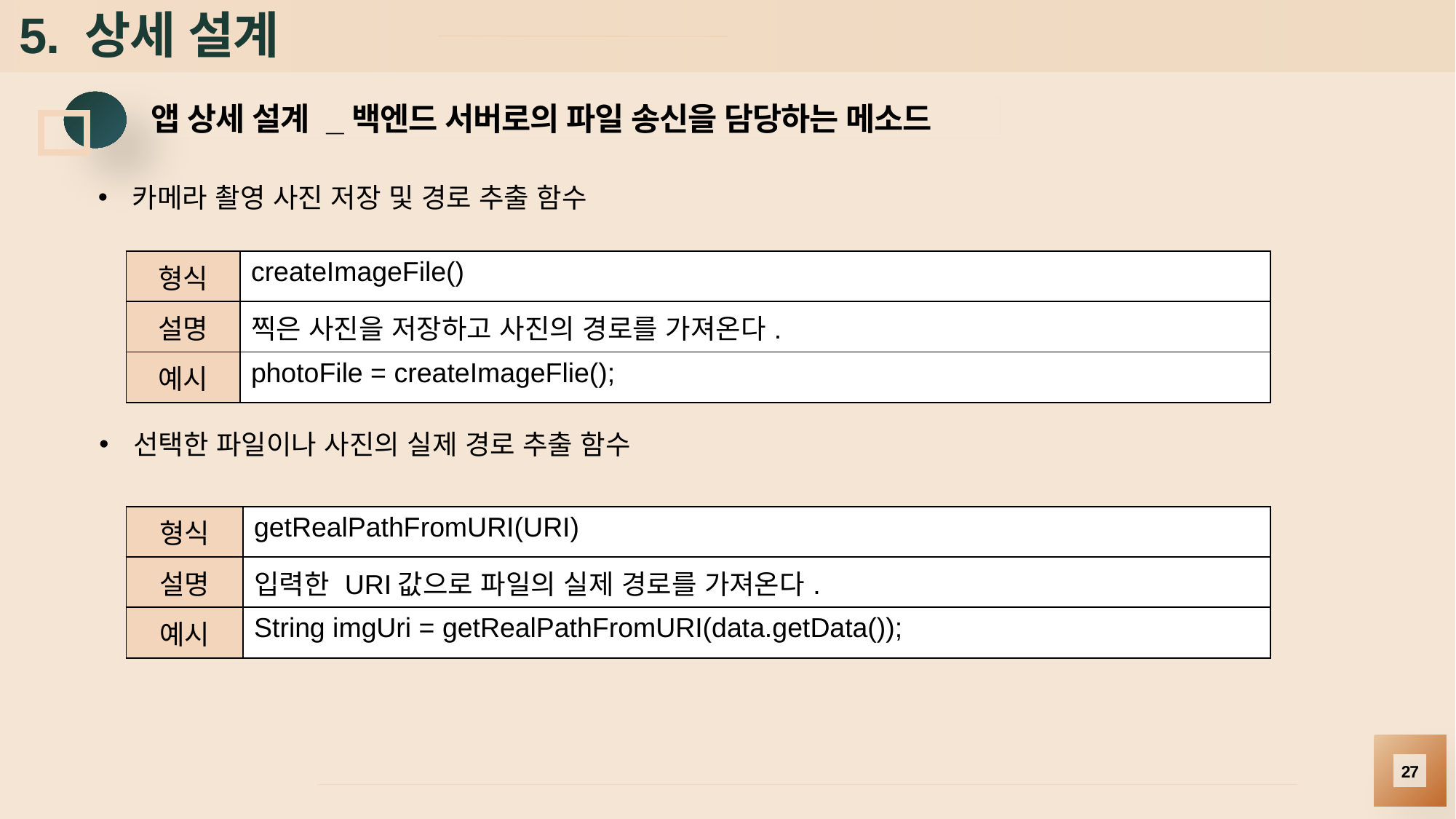

# 5. 상세 설계

앱 상세 설계 _백엔드 서버로의 파일 송신을 담당하는 메소드

카메라 촬영 사진 저장 및 경로 추출 함수
| 형식 | createImageFile() |
| --- | --- |
| 설명 | 찍은 사진을 저장하고 사진의 경로를 가져온다. |
| 예시 | photoFile = createImageFlie(); |
선택한 파일이나 사진의 실제 경로 추출 함수
| 형식 | getRealPathFromURI(URI) |
| --- | --- |
| 설명 | 입력한 URI값으로 파일의 실제 경로를 가져온다. |
| 예시 | String imgUri = getRealPathFromURI(data.getData()); |
27